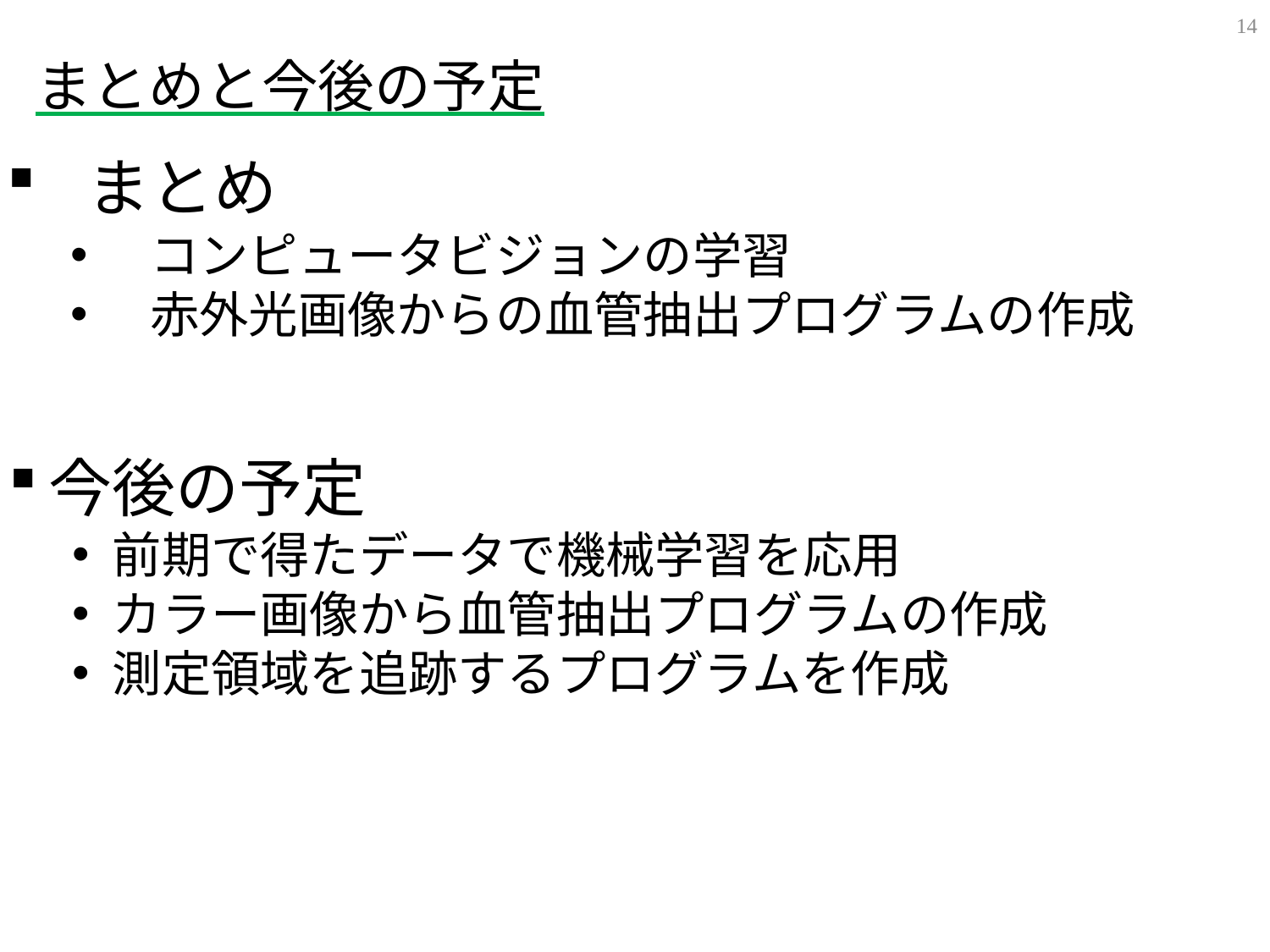

14
まとめと今後の予定
まとめ
コンピュータビジョンの学習
赤外光画像からの血管抽出プログラムの作成

今後の予定
前期で得たデータで機械学習を応用
カラー画像から血管抽出プログラムの作成
測定領域を追跡するプログラムを作成